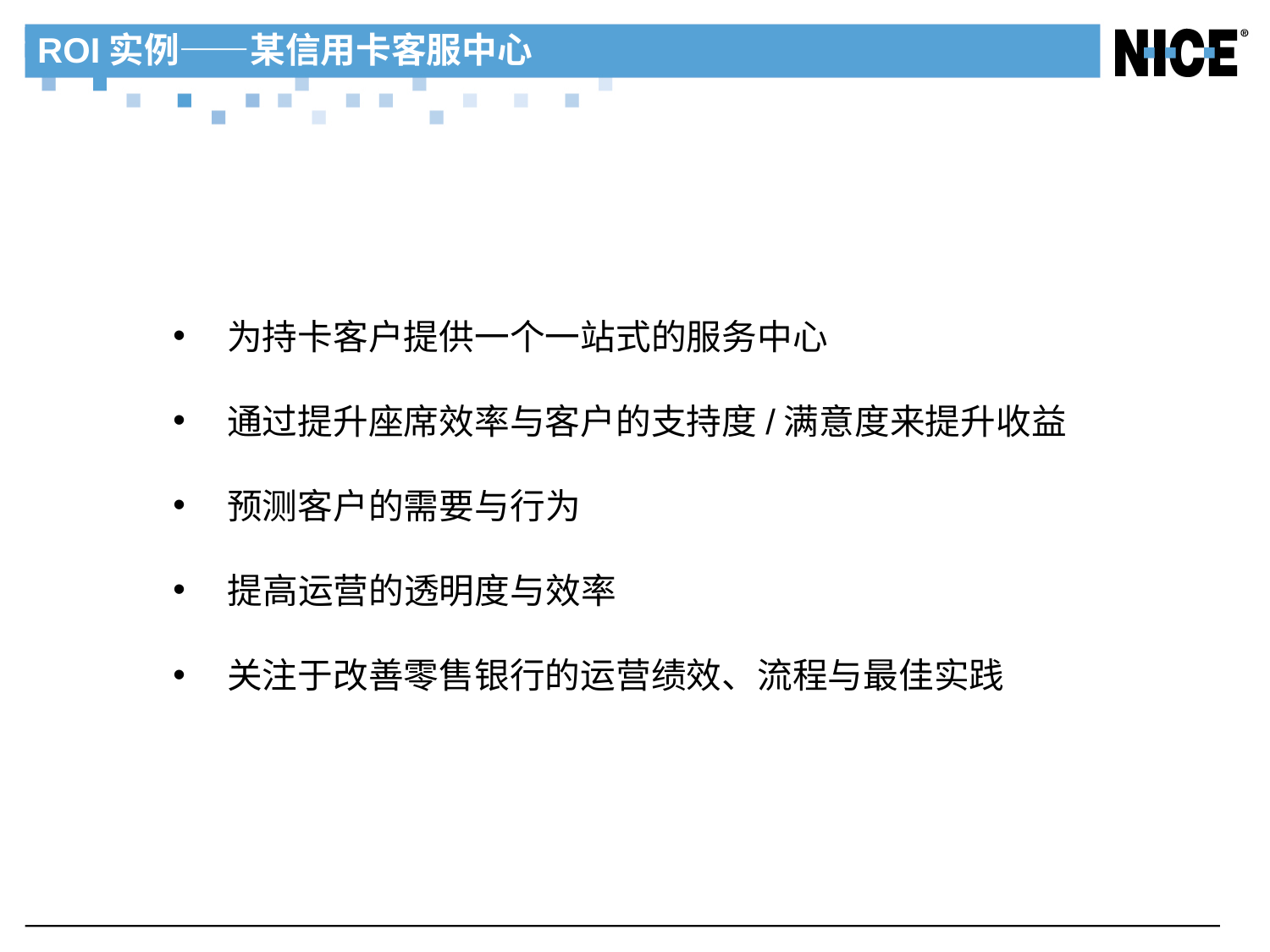

ROI实例——某信用卡客服中心

  为持卡客户提供一个一站式的服务中心
  通过提升座席效率与客户的支持度/满意度来提升收益

  预测客户的需要与行为
  提高运营的透明度与效率

  关注于改善零售银行的运营绩效、流程与最佳实践

# 基于业务评估的发现
39